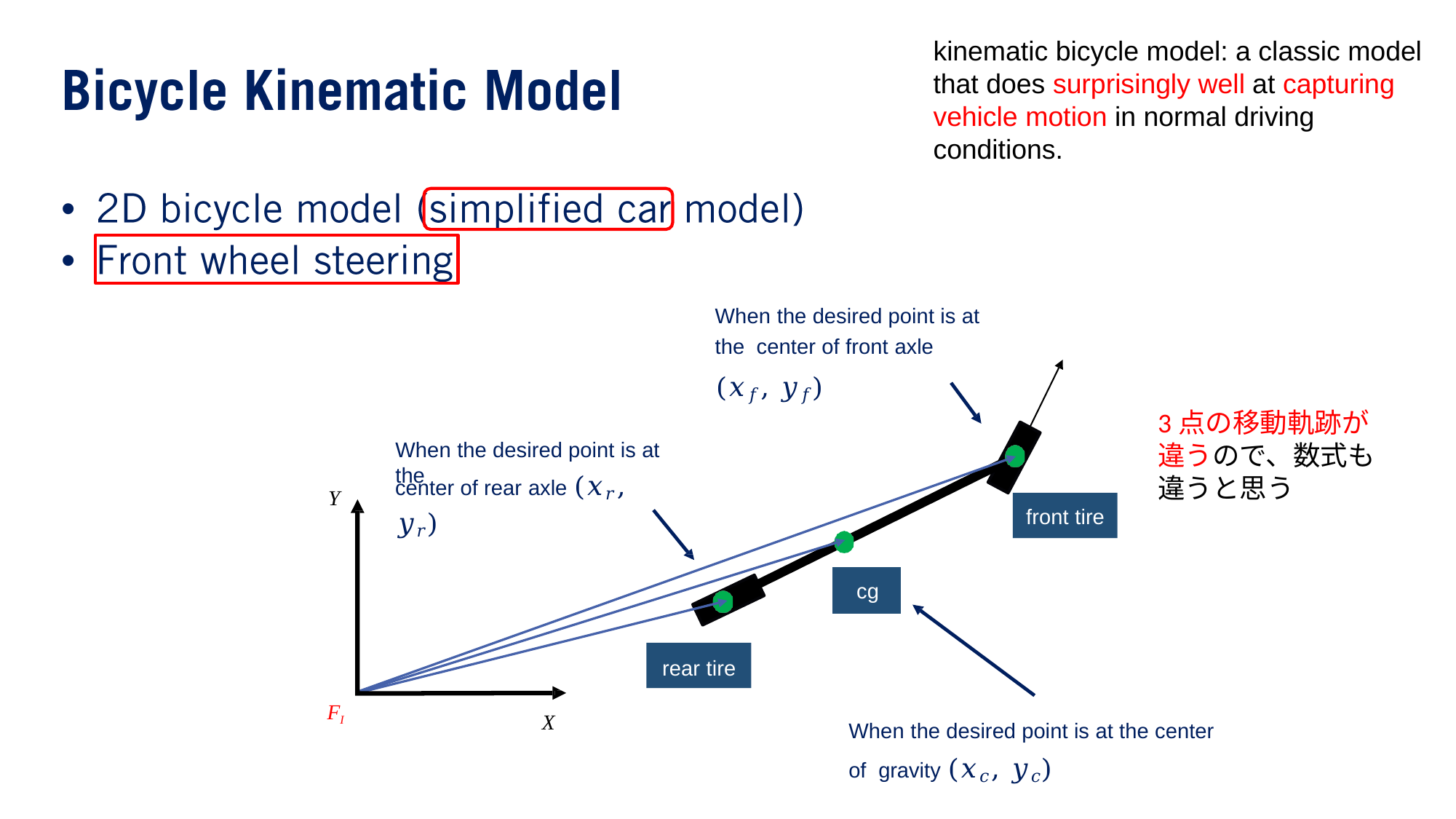

kinematic bicycle model: a classic model that does surprisingly well at capturing vehicle motion in normal driving conditions.

•
•

When the desired point is at the  center of front axle (𝑥𝑓, 𝑦𝑓)

3点の移動軌跡が違うので、数式も違うと思う

When the desired point is at the

center of rear axle (𝑥𝑟, 𝑦𝑟)
Y

front tire

cg

rear tire

FI
X
When the desired point is at the center of  gravity (𝑥𝑐, 𝑦𝑐)